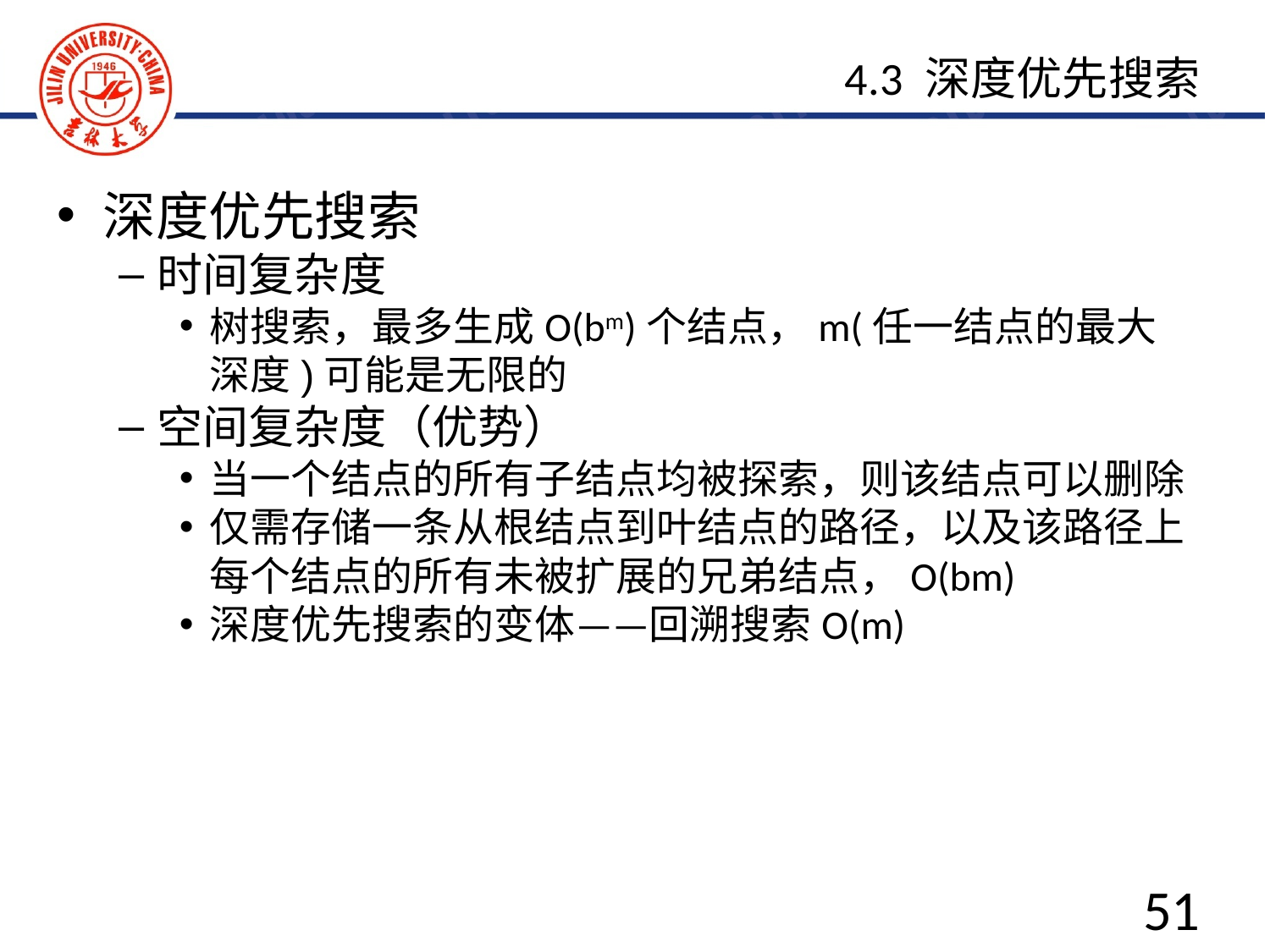

4.3 深度优先搜索
深度优先搜索
时间复杂度
树搜索，最多生成O(bm)个结点，m(任一结点的最大深度)可能是无限的
空间复杂度（优势）
当一个结点的所有子结点均被探索，则该结点可以删除
仅需存储一条从根结点到叶结点的路径，以及该路径上每个结点的所有未被扩展的兄弟结点，O(bm)
深度优先搜索的变体——回溯搜索O(m)
51